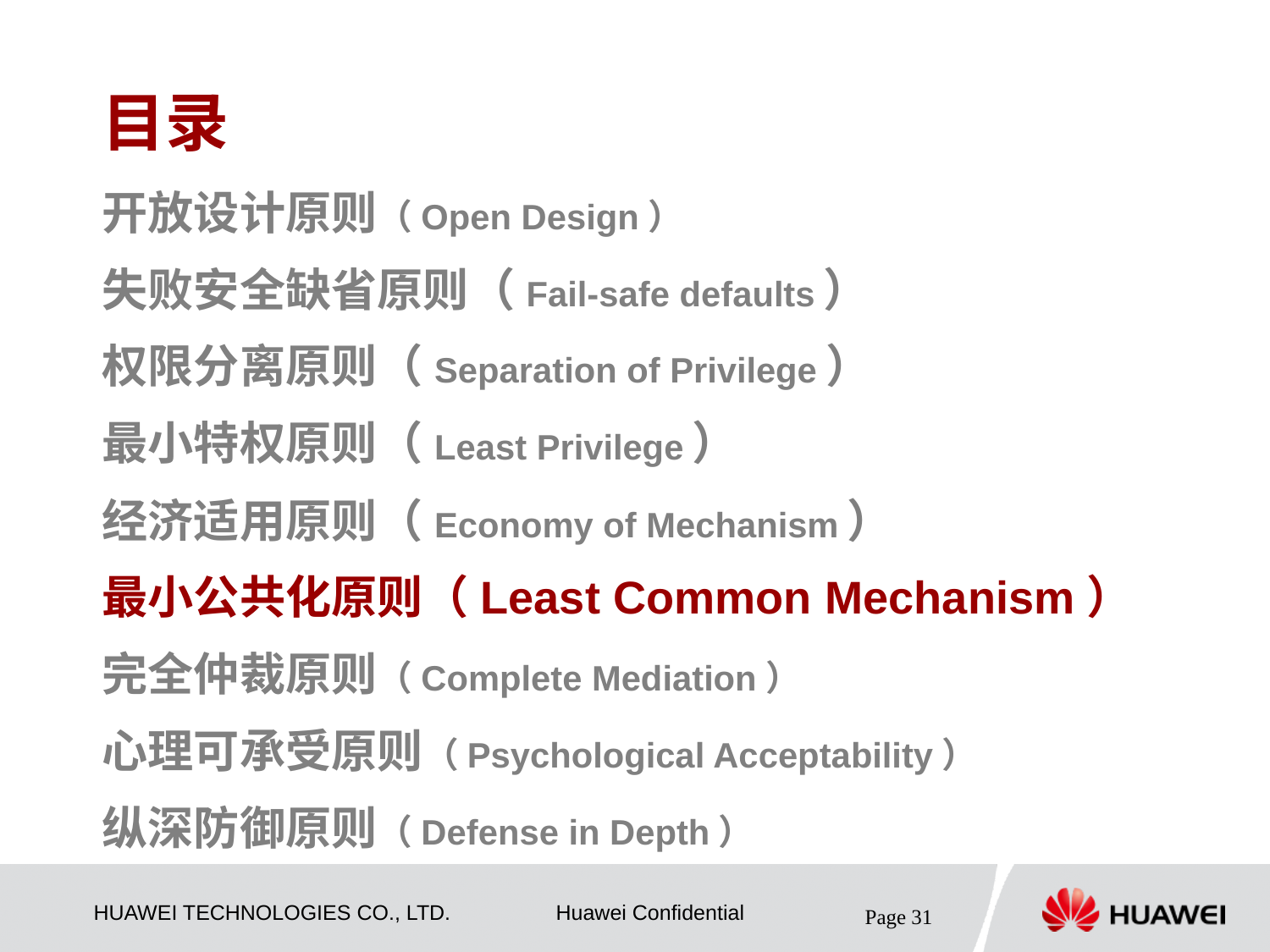

# 目录
开放设计原则（Open Design）
失败安全缺省原则（Fail-safe defaults）
权限分离原则（Separation of Privilege）
最小特权原则（Least Privilege）
经济适用原则（Economy of Mechanism）
最小公共化原则（Least Common Mechanism）
完全仲裁原则（Complete Mediation）
心理可承受原则（Psychological Acceptability）
纵深防御原则（Defense in Depth）

Page 31